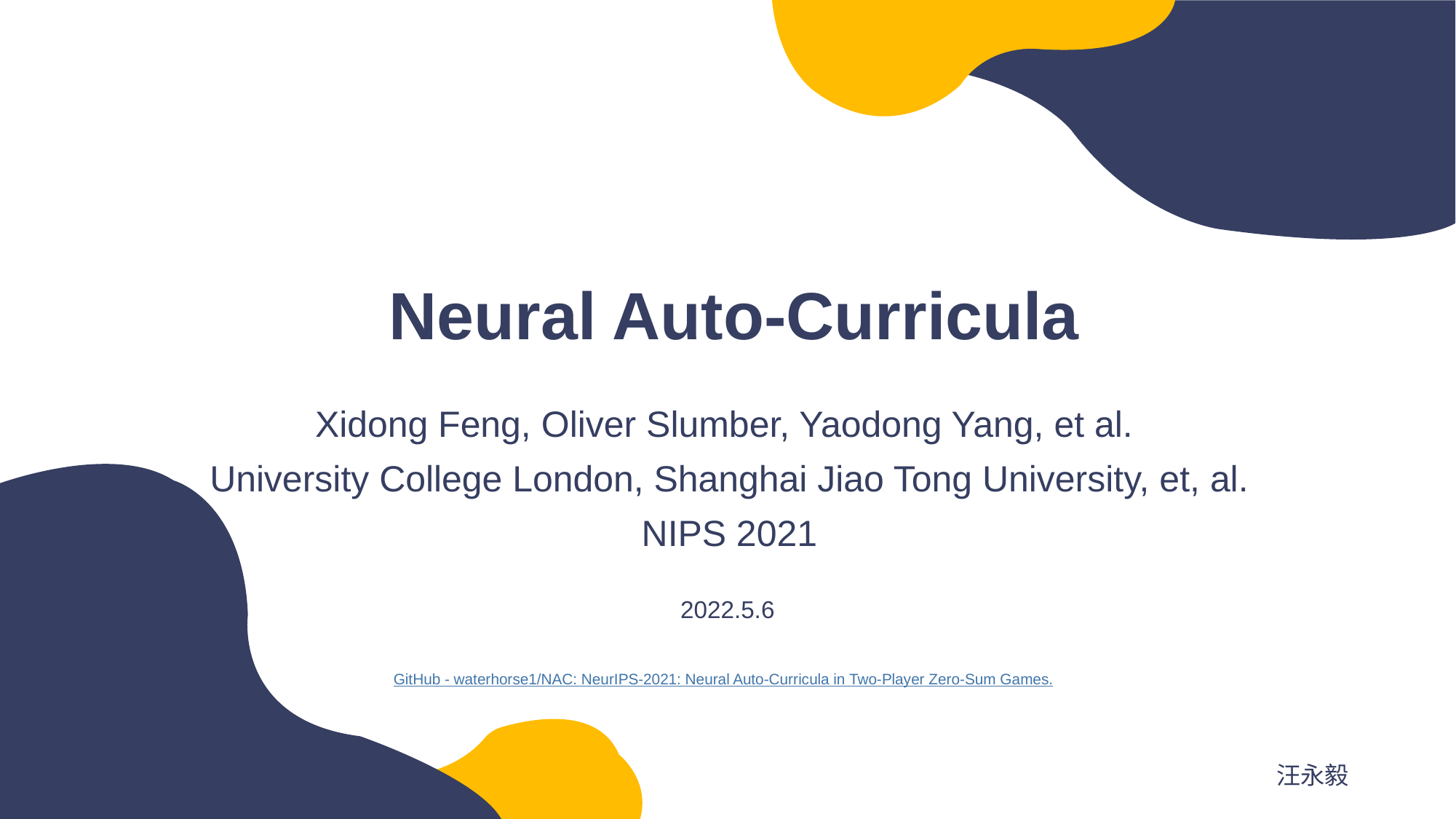

# Neural Auto-Curricula
Xidong Feng, Oliver Slumber, Yaodong Yang, et al.
University College London, Shanghai Jiao Tong University, et, al.
NIPS 2021
2022.5.6
GitHub - waterhorse1/NAC: NeurIPS-2021: Neural Auto-Curricula in Two-Player Zero-Sum Games.
汪永毅